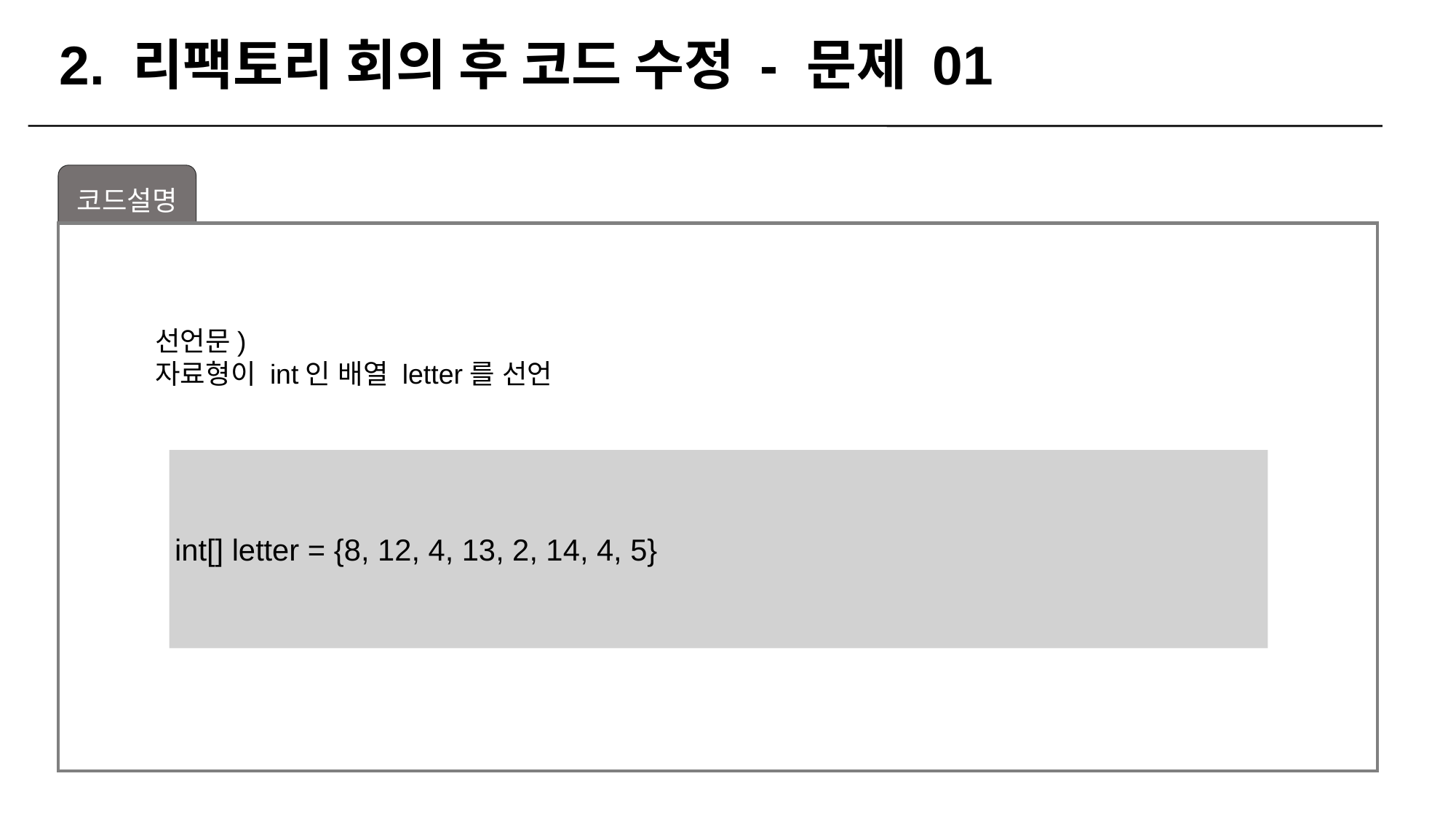

2. 리팩토리 회의 후 코드 수정 - 문제 01

코드설명

선언문)
자료형이 int인 배열 letter를 선언

int[] letter = {8, 12, 4, 13, 2, 14, 4, 5}